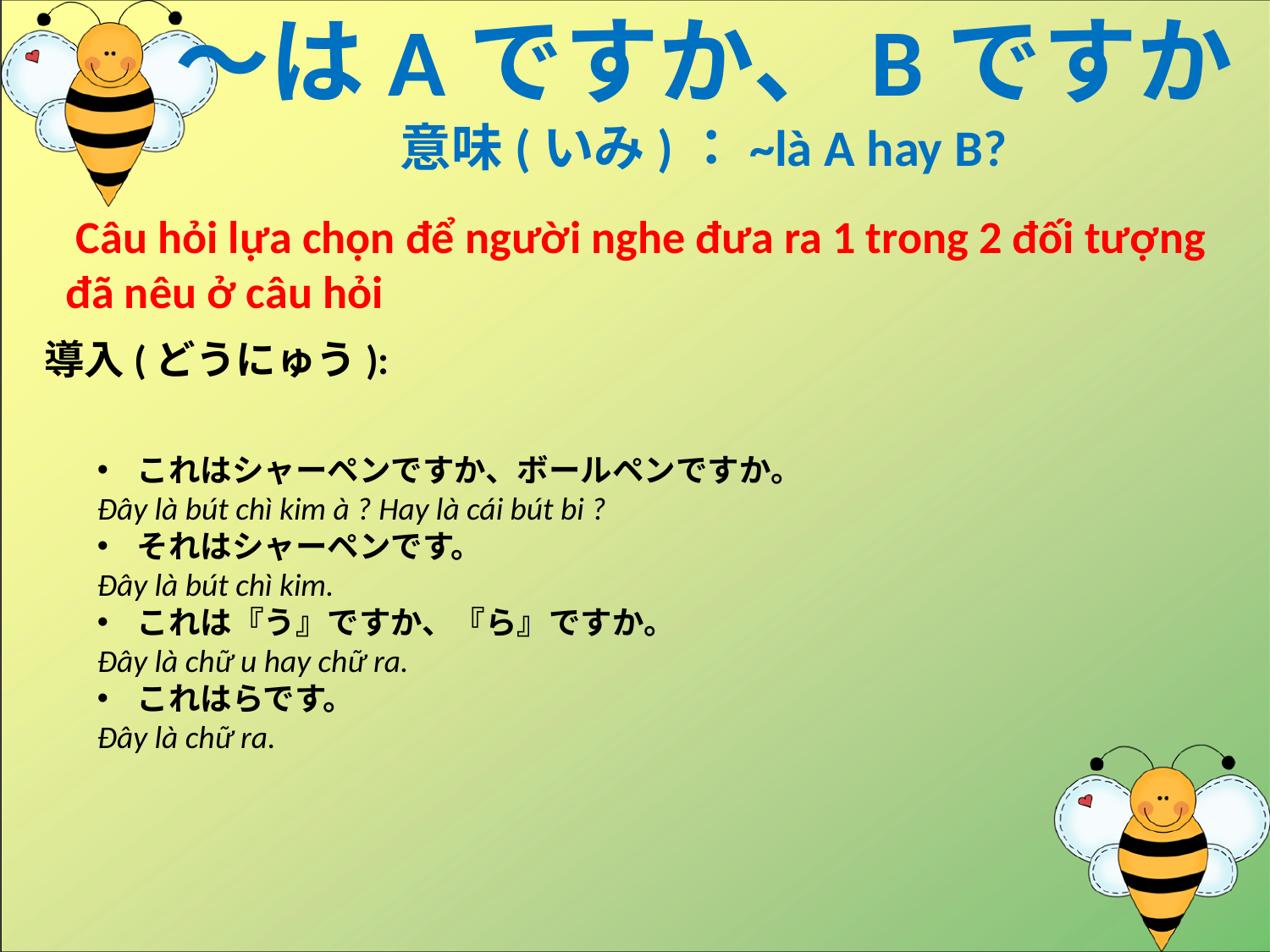

# ～はAですか、Bですか 意味(いみ)：~là A hay B?
 Câu hỏi lựa chọn để người nghe đưa ra 1 trong 2 đối tượng đã nêu ở câu hỏi
導入(どうにゅう):

これはシャーペンですか、ボールペンですか。
Đây là bút chì kim à ? Hay là cái bút bi ?
それはシャーペンです。
Đây là bút chì kim.
これは『う』ですか、『ら』ですか。
Đây là chữ u hay chữ ra.
これはらです。
Đây là chữ ra.